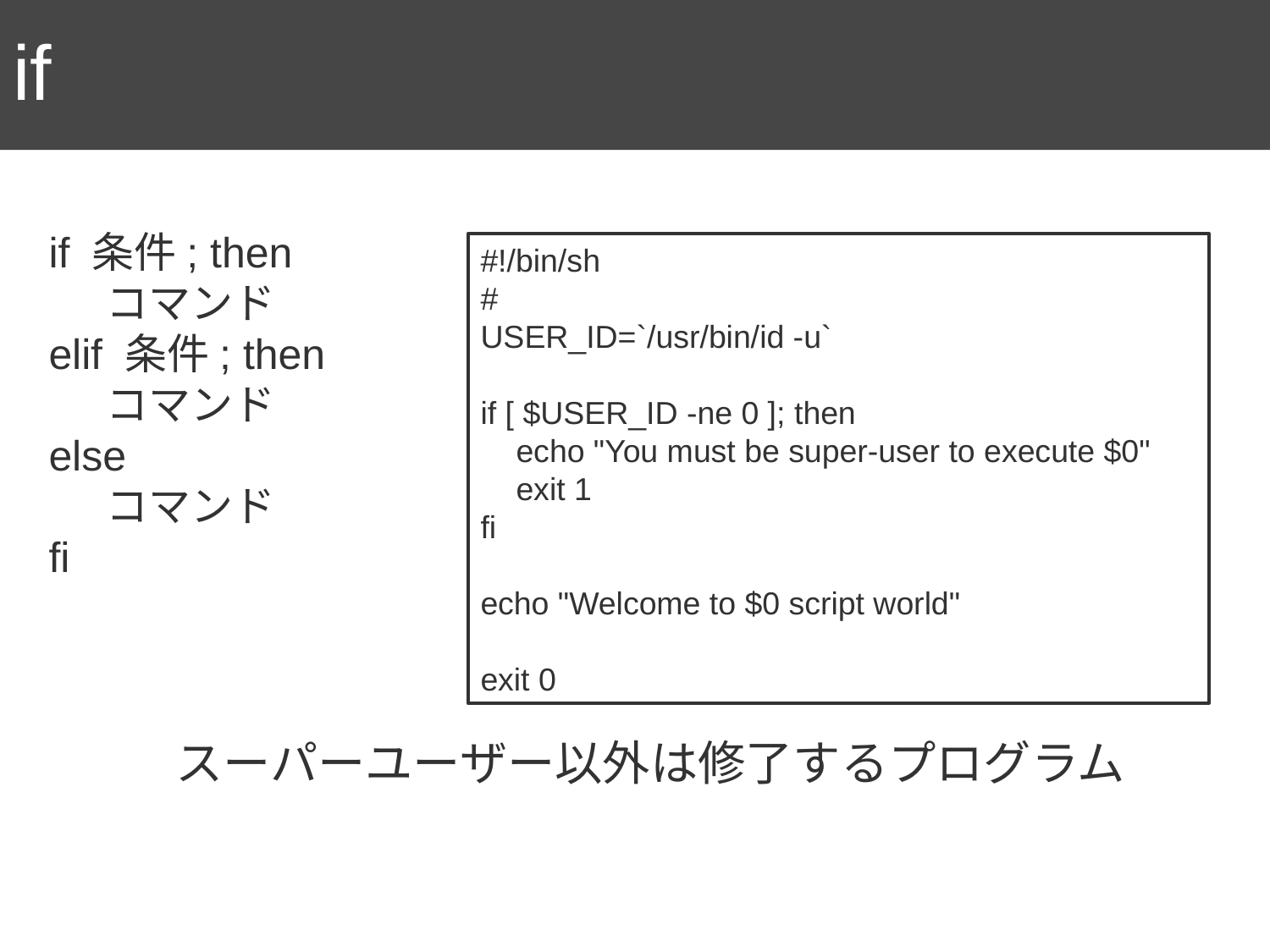

# if
75
if 条件; then
     コマンド
elif 条件; then
     コマンド
else
     コマンド
fi
#!/bin/sh
#
USER_ID=`/usr/bin/id -u`

if [ $USER_ID -ne 0 ]; then
    echo "You must be super-user to execute $0"
    exit 1
fi

echo "Welcome to $0 script world"

exit 0
スーパーユーザー以外は修了するプログラム